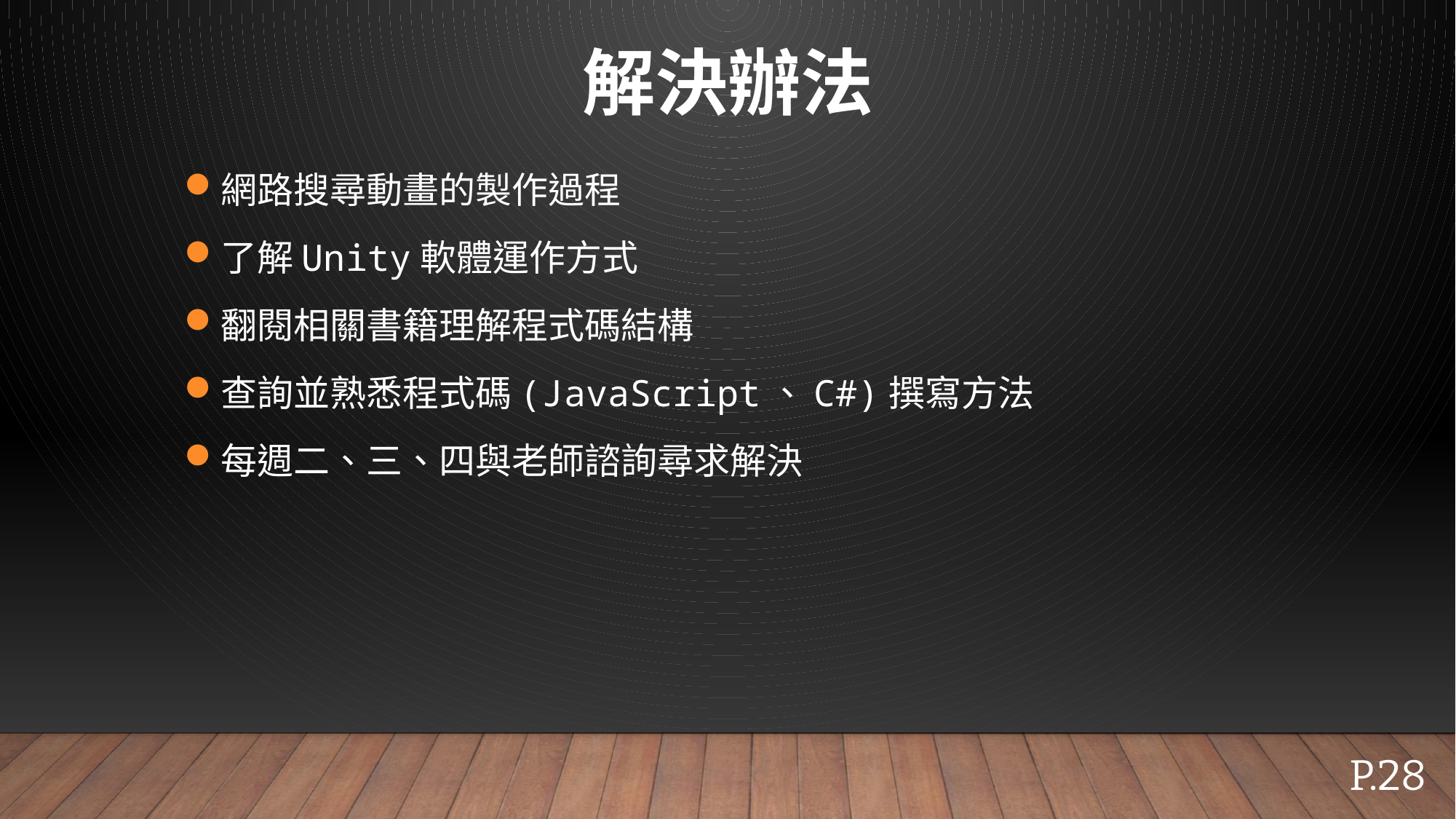

# 解決辦法
網路搜尋動畫的製作過程
了解Unity軟體運作方式
翻閱相關書籍理解程式碼結構
查詢並熟悉程式碼(JavaScript、C#)撰寫方法
每週二、三、四與老師諮詢尋求解決
P.28